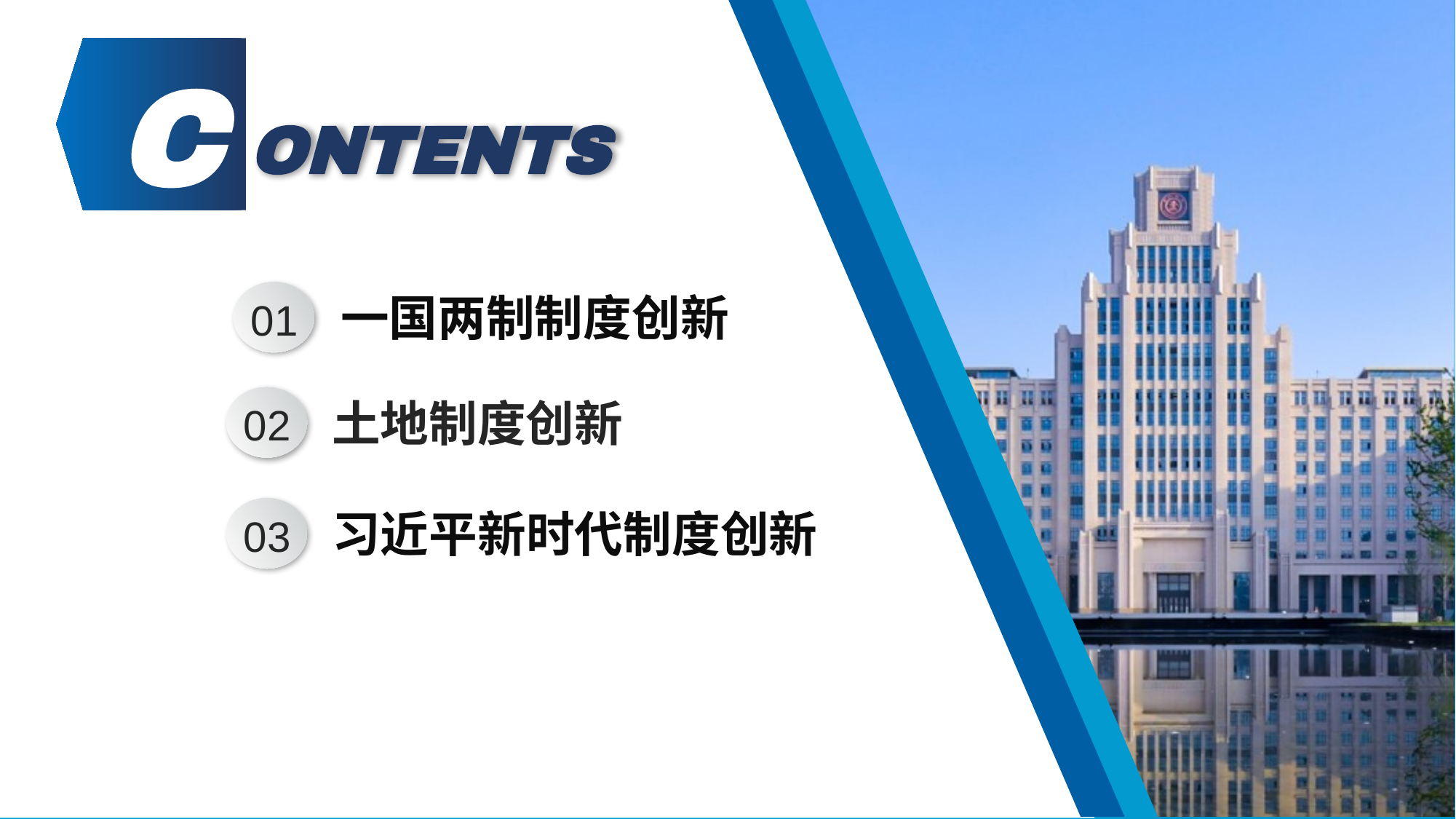

C
ONTENTS

01
一国两制制度创新

02
土地制度创新

03
习近平新时代制度创新